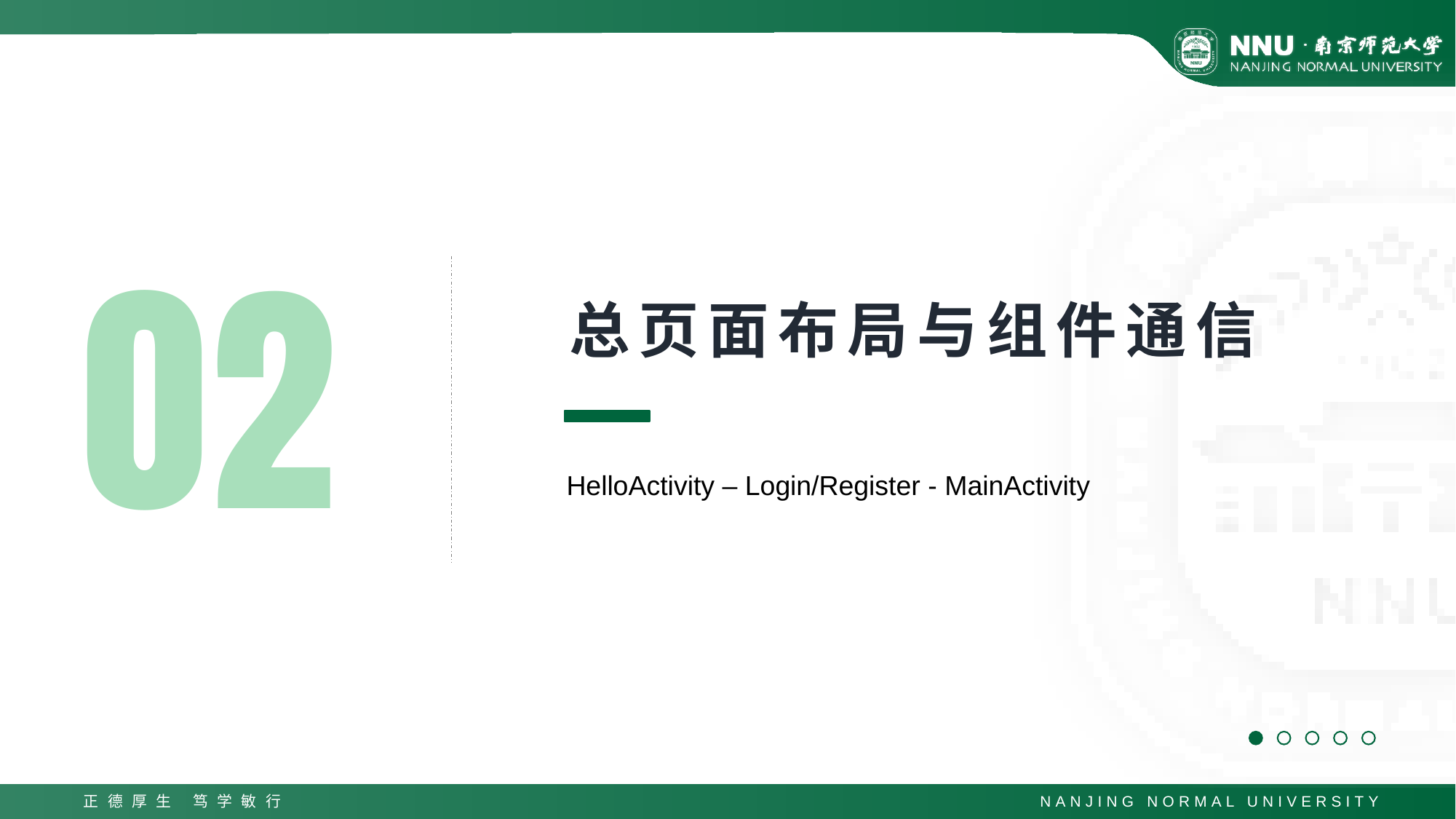

02
总页面布局与组件通信

HelloActivity – Login/Register - MainActivity